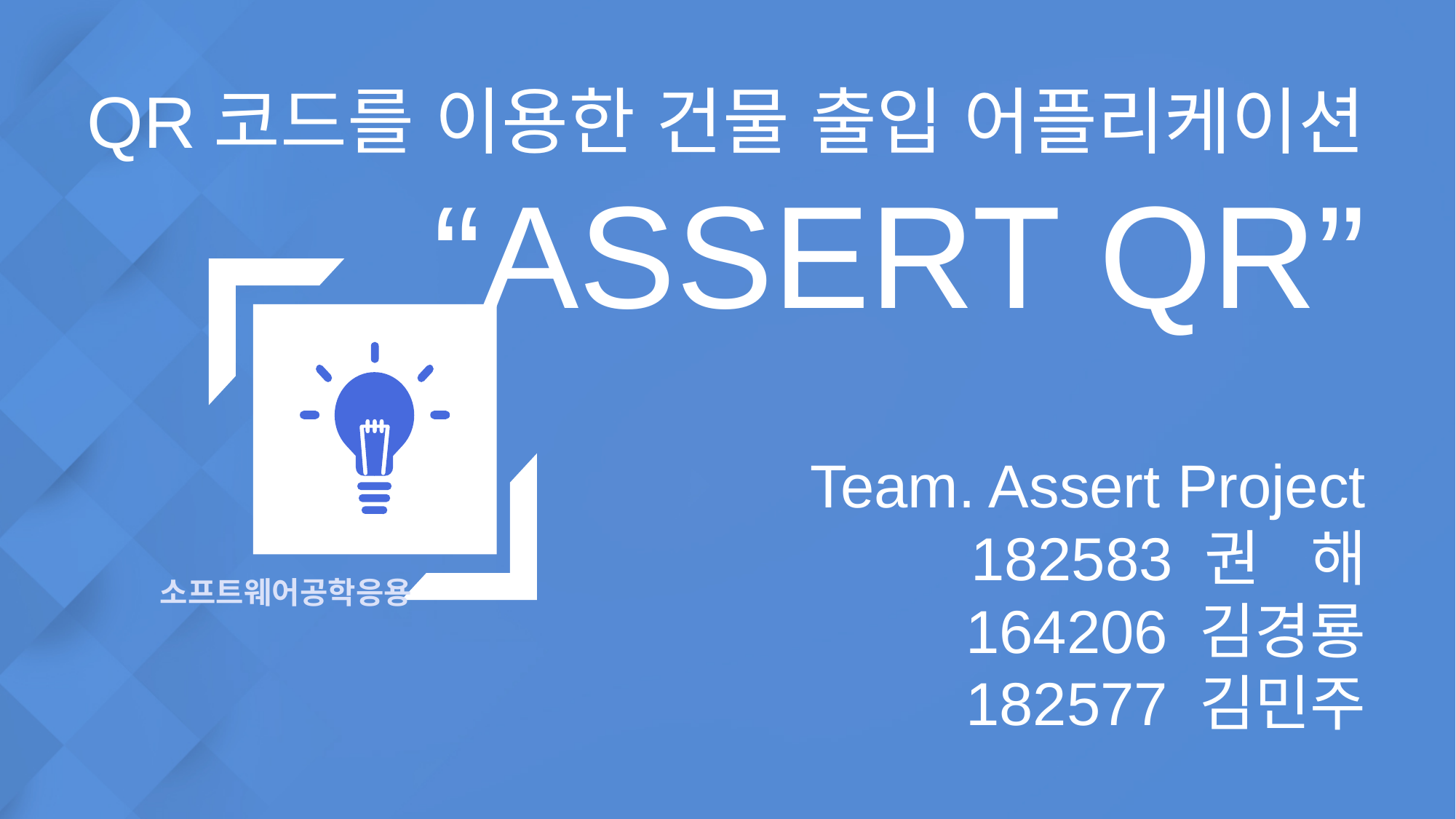

QR코드를 이용한 건물 출입 어플리케이션
“ASSERT QR”

Team. Assert Project
182583 권   해
164206 김경룡
182577 김민주
소프트웨어공학응용